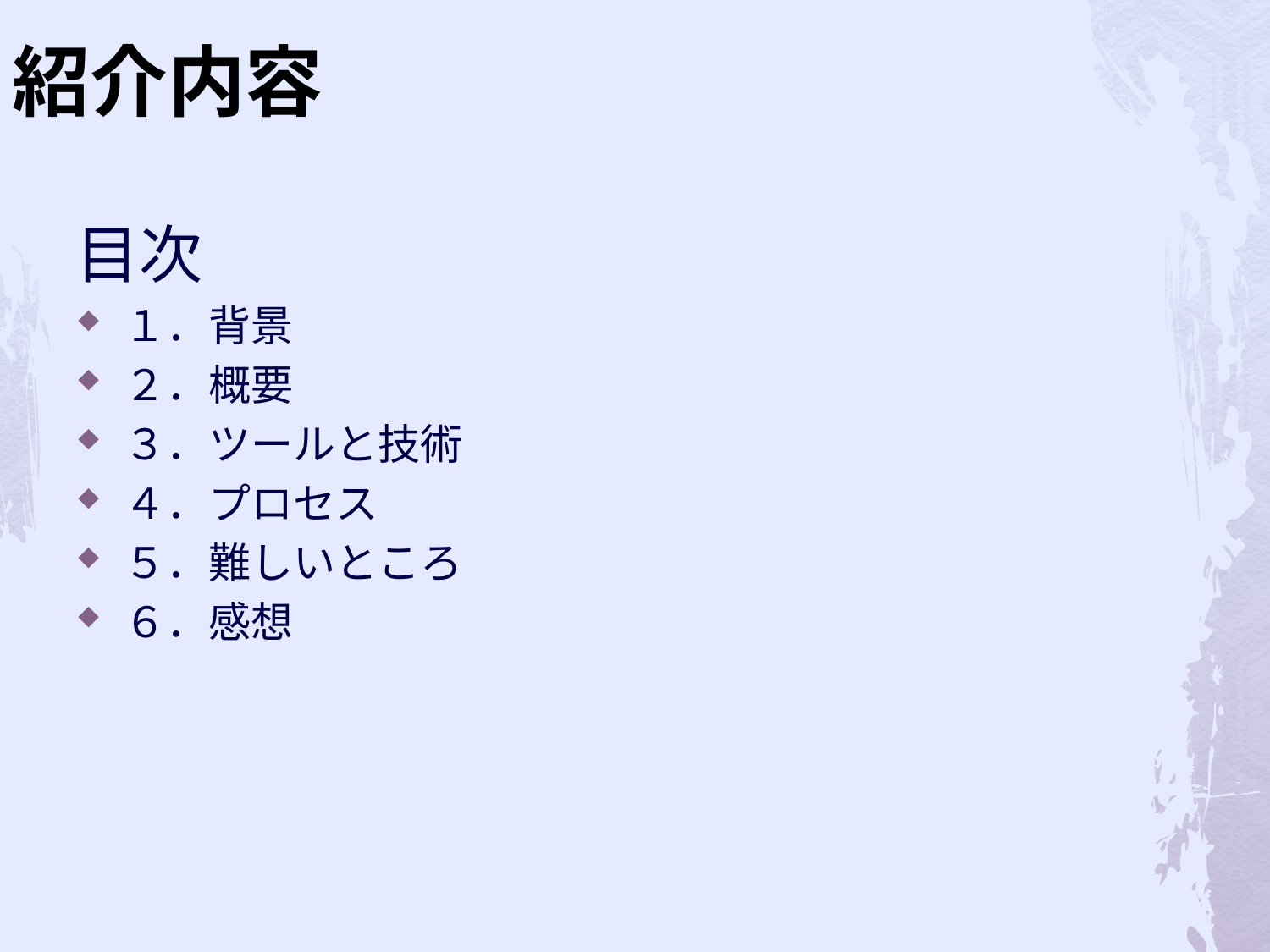

# 紹介内容
目次
１．背景
２．概要
３．ツールと技術
４．プロセス
５．難しいところ
６．感想